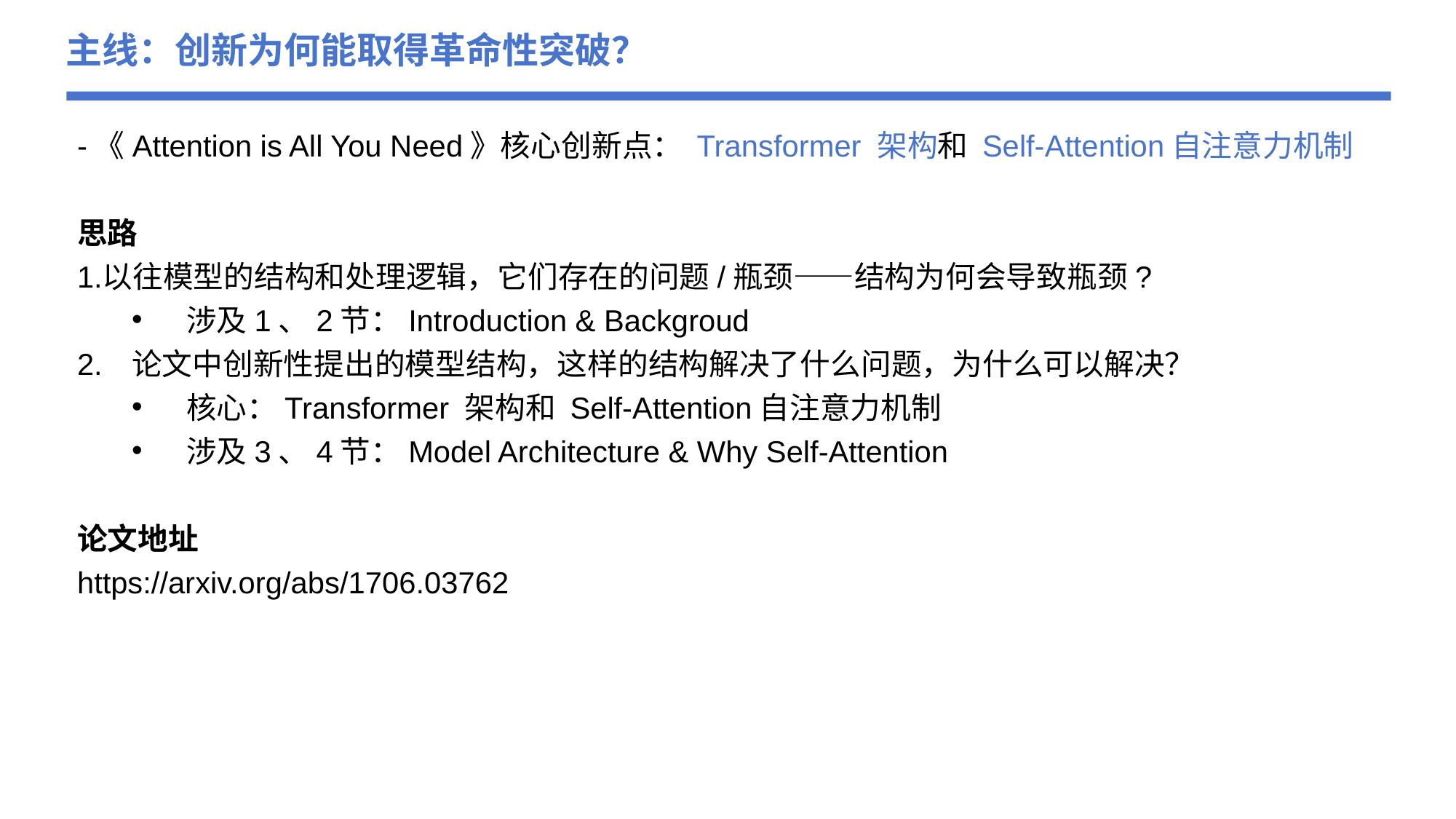

主线：创新为何能取得革命性突破？

-《Attention is All You Need》核心创新点： Transformer 架构和 Self-Attention自注意力机制

思路
以往模型的结构和处理逻辑，它们存在的问题/瓶颈——结构为何会导致瓶颈?
涉及1、2节：Introduction & Backgroud
论文中创新性提出的模型结构，这样的结构解决了什么问题，为什么可以解决？
核心：Transformer 架构和 Self-Attention自注意力机制
涉及3、4节：Model Architecture & Why Self-Attention

论文地址
https://arxiv.org/abs/1706.03762